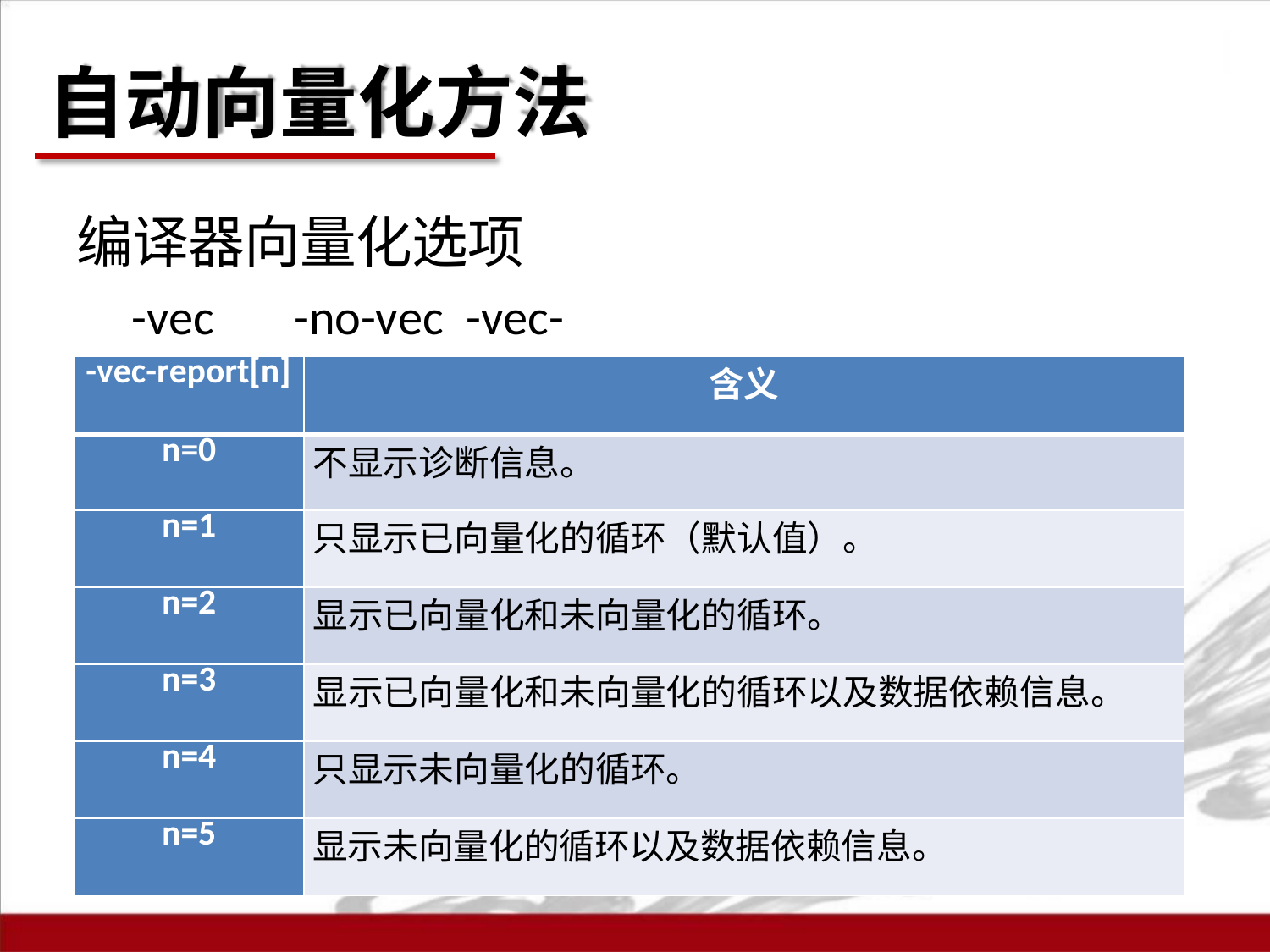

# 自动向量化方法

编译器向量化选项
-vec	-no-vec	-vec-report
| -vec-report[n] | 含义 |
| --- | --- |
| n=0 | 不显示诊断信息。 |
| n=1 | 只显示已向量化的循环（默认值）。 |
| n=2 | 显示已向量化和未向量化的循环。 |
| n=3 | 显示已向量化和未向量化的循环以及数据依赖信息。 |
| n=4 | 只显示未向量化的循环。 |
| n=5 | 显示未向量化的循环以及数据依赖信息。 |

64